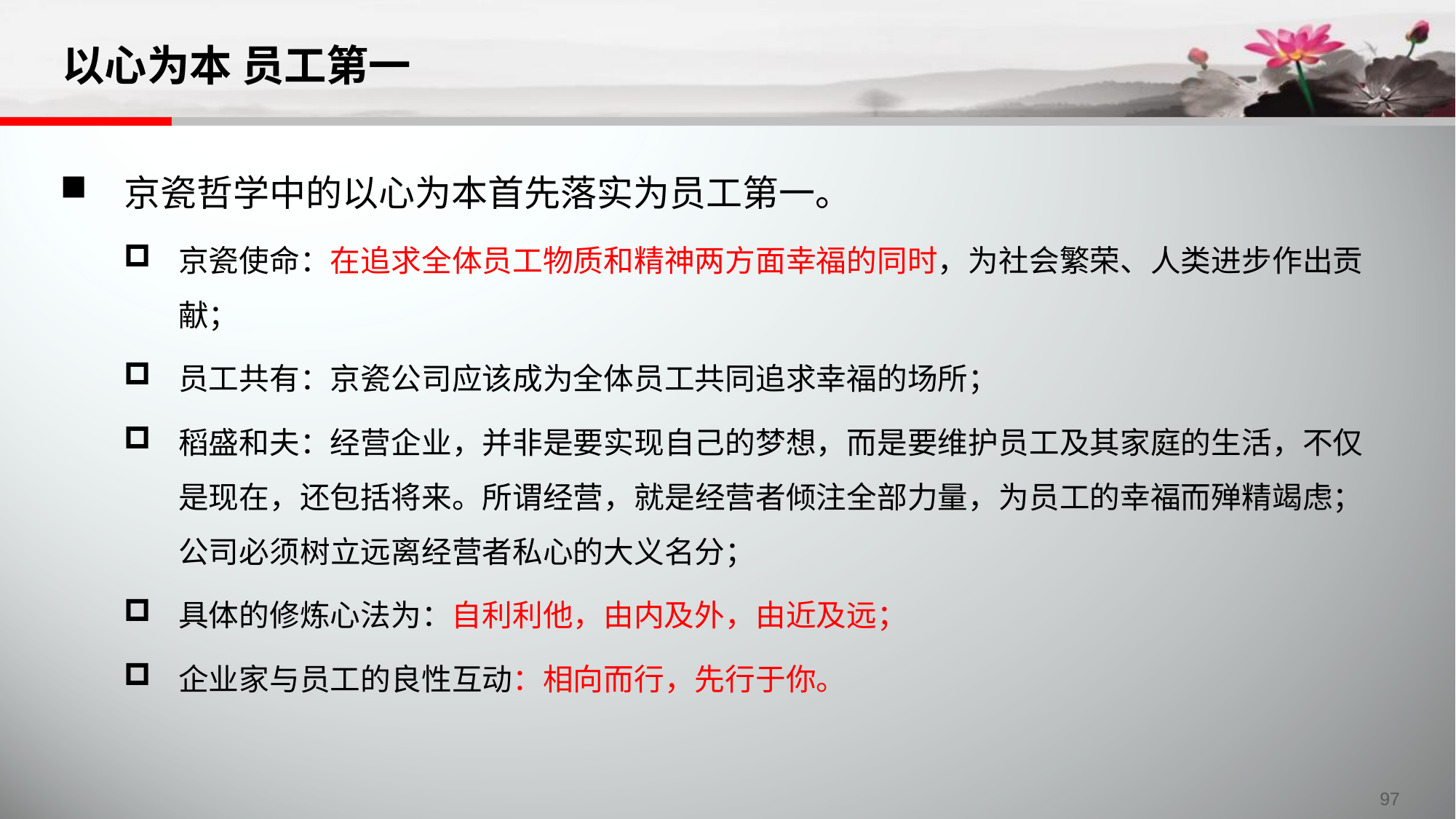

# 以心为本 员工第一
京瓷哲学中的以心为本首先落实为员工第一。
京瓷使命：在追求全体员工物质和精神两方面幸福的同时，为社会繁荣、人类进步作出贡献；
员工共有：京瓷公司应该成为全体员工共同追求幸福的场所；
稻盛和夫：经营企业，并非是要实现自己的梦想，而是要维护员工及其家庭的生活，不仅是现在，还包括将来。所谓经营，就是经营者倾注全部力量，为员工的幸福而殚精竭虑；公司必须树立远离经营者私心的大义名分；
具体的修炼心法为：自利利他，由内及外，由近及远；
企业家与员工的良性互动：相向而行，先行于你。

97